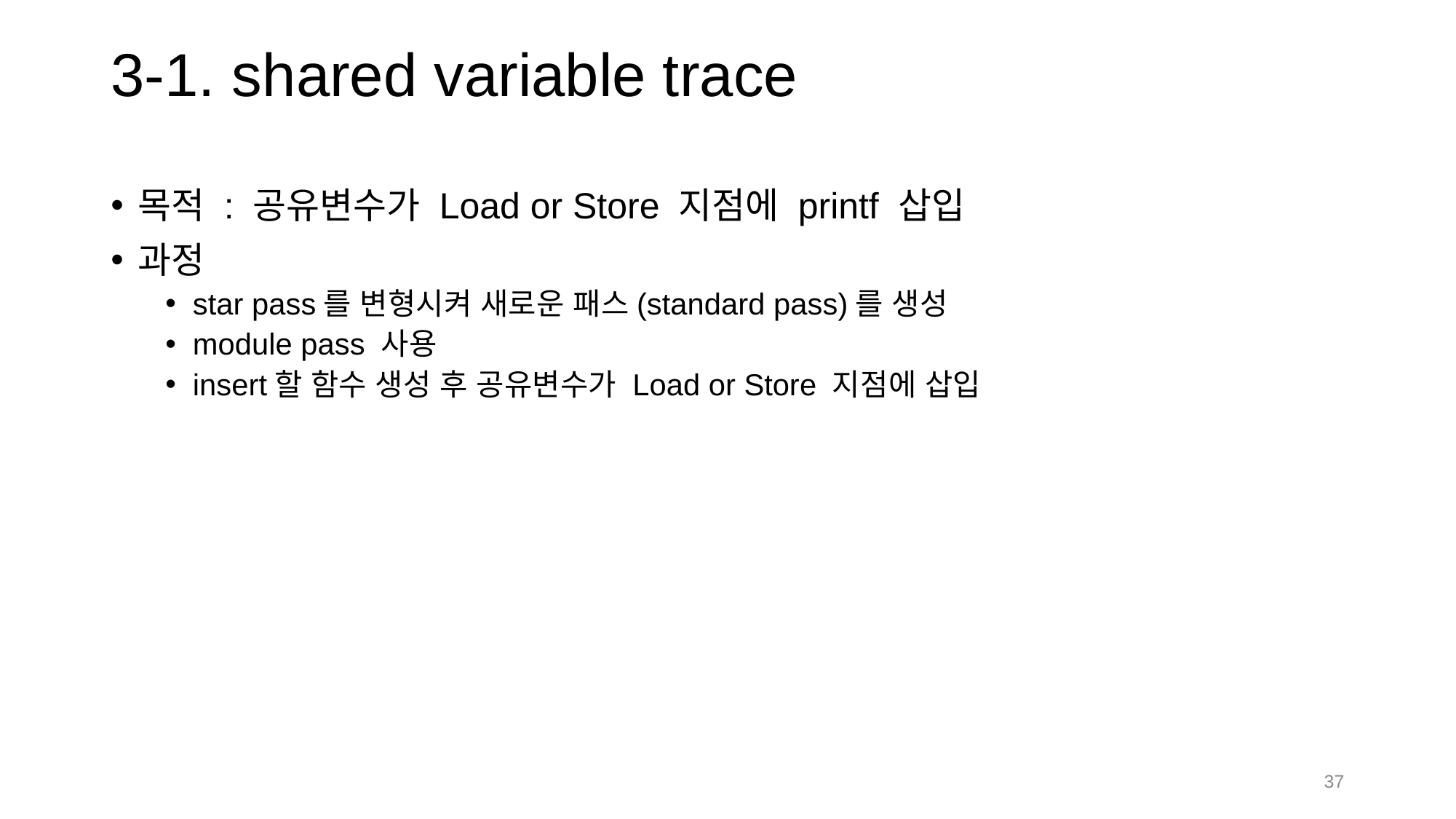

# 3-1. shared variable trace

목적 : 공유변수가 Load or Store 지점에 printf 삽입
과정
star pass를 변형시켜 새로운 패스(standard pass)를 생성
module pass 사용
insert할 함수 생성 후 공유변수가 Load or Store 지점에 삽입

37